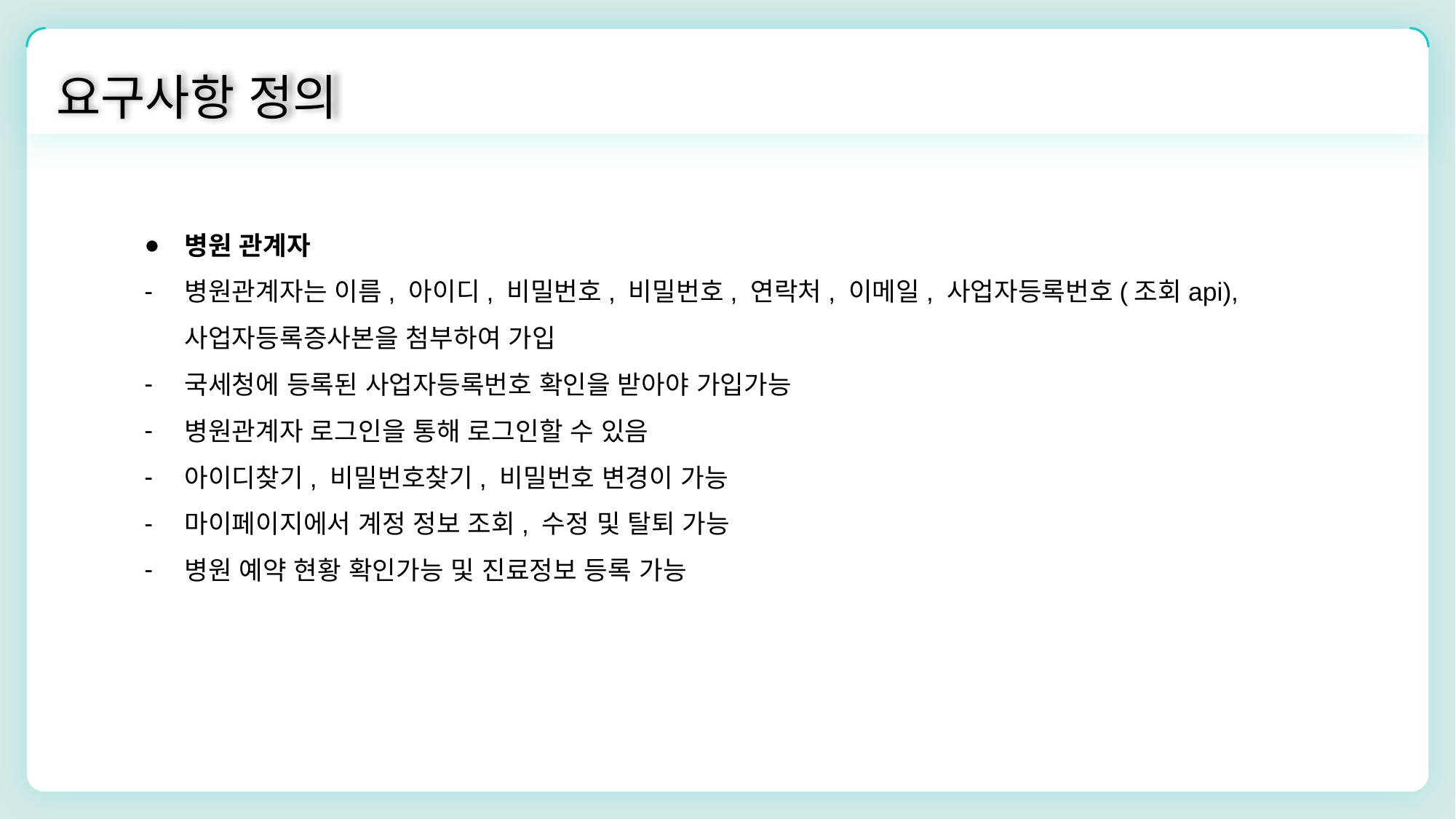

요구사항 정의
병원 관계자
병원관계자는 이름, 아이디, 비밀번호, 비밀번호, 연락처, 이메일, 사업자등록번호(조회api), 사업자등록증사본을 첨부하여 가입
국세청에 등록된 사업자등록번호 확인을 받아야 가입가능
병원관계자 로그인을 통해 로그인할 수 있음
아이디찾기, 비밀번호찾기, 비밀번호 변경이 가능
마이페이지에서 계정 정보 조회, 수정 및 탈퇴 가능
병원 예약 현황 확인가능 및 진료정보 등록 가능